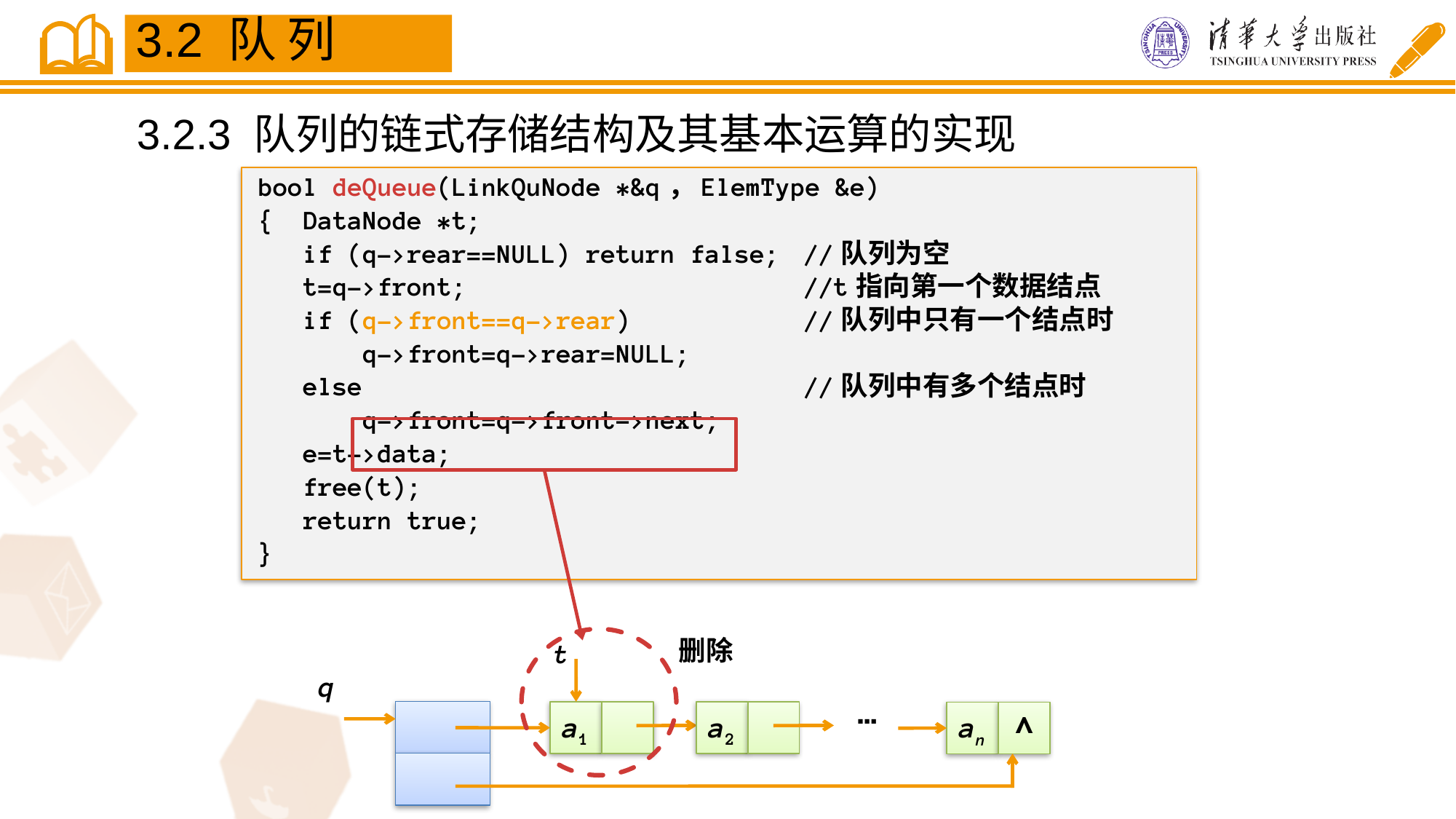

3.2 队 列
3.2.3 队列的链式存储结构及其基本运算的实现
bool deQueue(LinkQuNode *&q，ElemType &e)
{  DataNode *t;
   if (q->rear==NULL) return false;	//队列为空
   t=q->front;		   		//t指向第一个数据结点
   if (q->front==q->rear)  		//队列中只有一个结点时
       q->front=q->rear=NULL;
   else			   		//队列中有多个结点时
       q->front=q->front->next;
   e=t->data;
   free(t);
   return true;
}

删除
t

q
…

a1
a2

∧
an